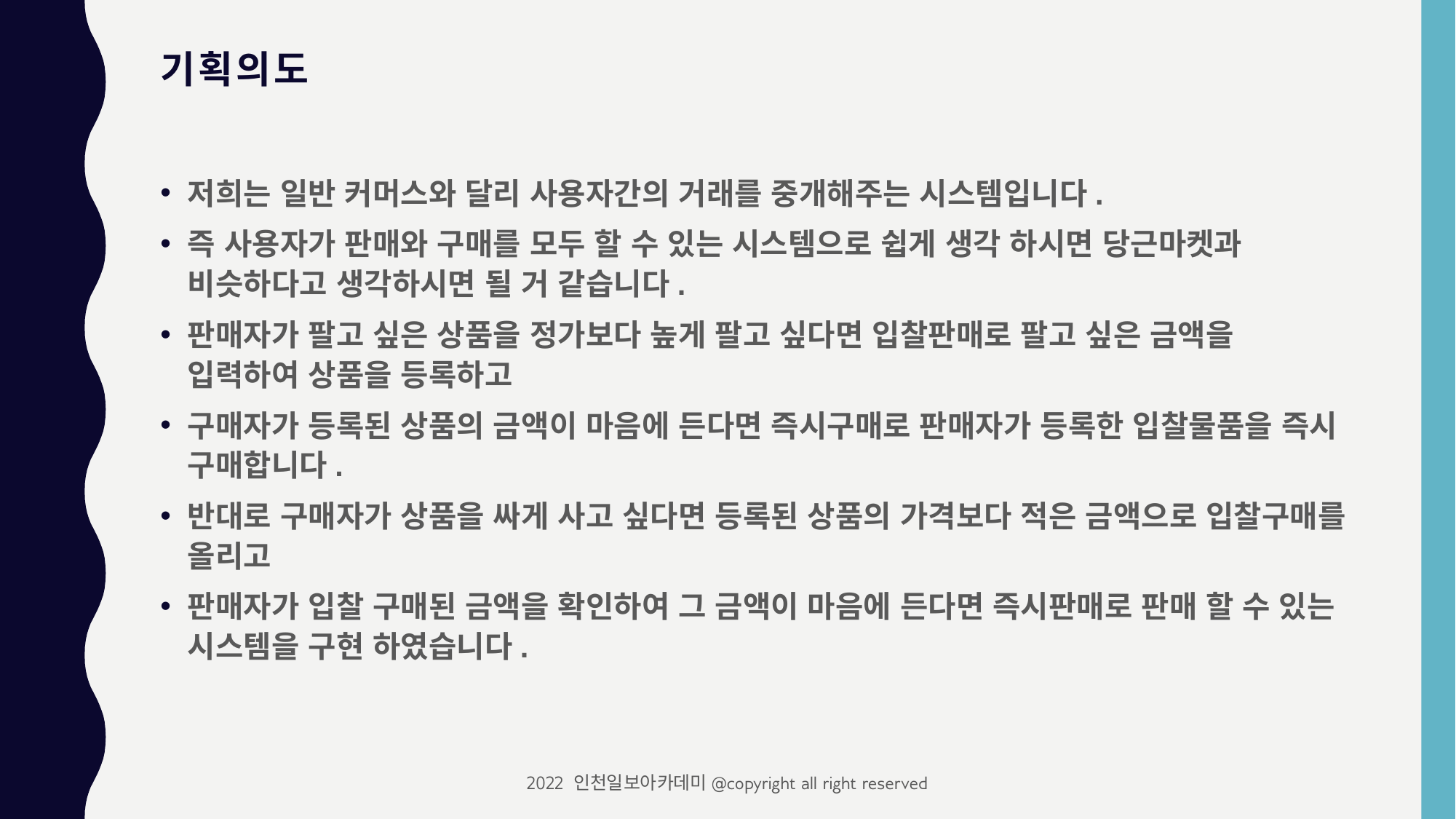

# 기획의도
저희는 일반 커머스와 달리 사용자간의 거래를 중개해주는 시스템입니다.
즉 사용자가 판매와 구매를 모두 할 수 있는 시스템으로 쉽게 생각 하시면 당근마켓과 비슷하다고 생각하시면 될 거 같습니다.
판매자가 팔고 싶은 상품을 정가보다 높게 팔고 싶다면 입찰판매로 팔고 싶은 금액을 입력하여 상품을 등록하고
구매자가 등록된 상품의 금액이 마음에 든다면 즉시구매로 판매자가 등록한 입찰물품을 즉시 구매합니다.
반대로 구매자가 상품을 싸게 사고 싶다면 등록된 상품의 가격보다 적은 금액으로 입찰구매를 올리고
판매자가 입찰 구매된 금액을 확인하여 그 금액이 마음에 든다면 즉시판매로 판매 할 수 있는 시스템을 구현 하였습니다.

2022 인천일보아카데미@copyright all right reserved